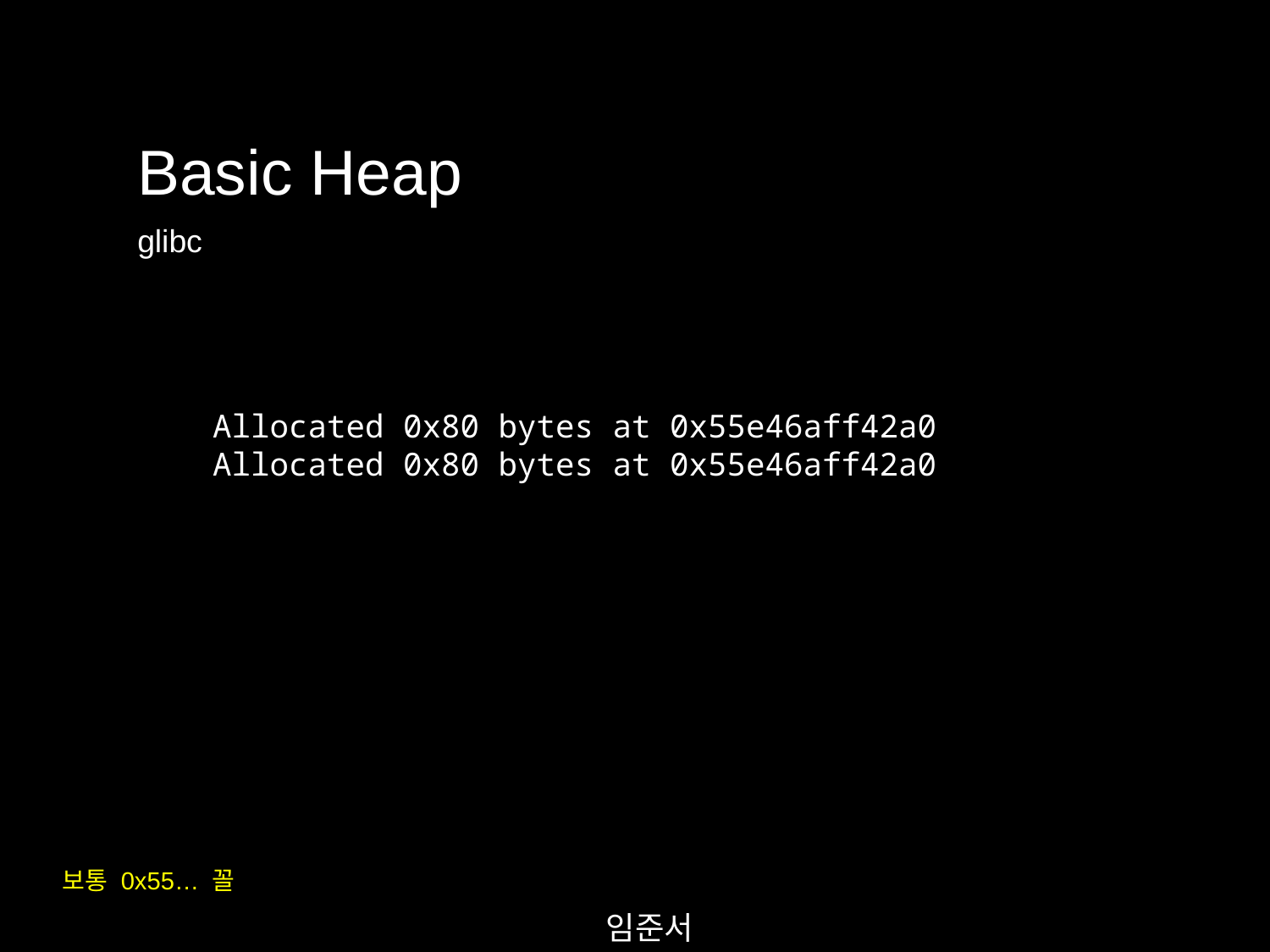

Basic Heap
glibc

Allocated 0x80 bytes at 0x55e46aff42a0
Allocated 0x80 bytes at 0x55e46aff42a0
보통 0x55… 꼴